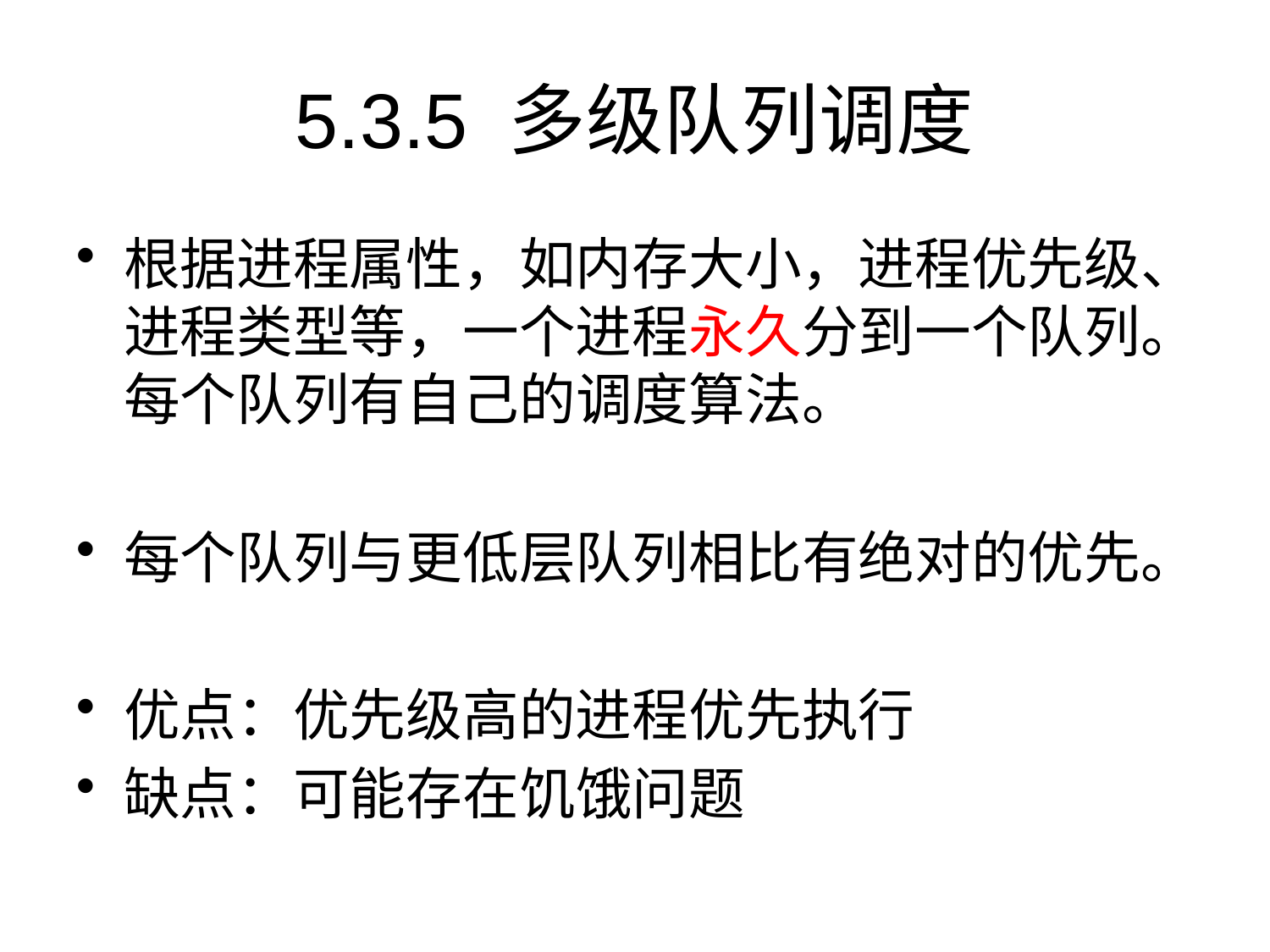

# 5.3.5 多级队列调度
根据进程属性，如内存大小，进程优先级、进程类型等，一个进程永久分到一个队列。每个队列有自己的调度算法。

每个队列与更低层队列相比有绝对的优先。

优点：优先级高的进程优先执行
缺点：可能存在饥饿问题